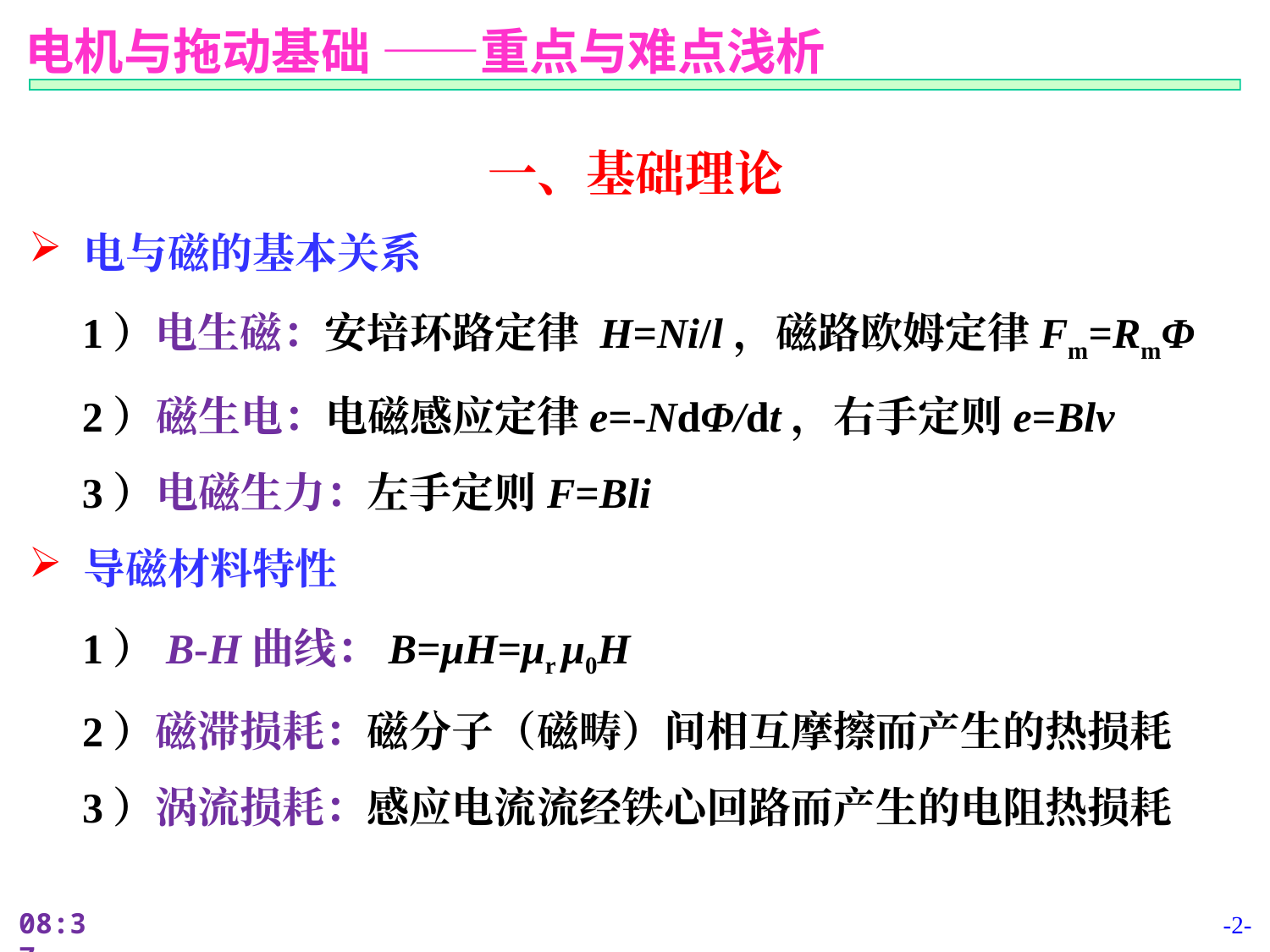

一、基础理论
 电与磁的基本关系
     1）电生磁：安培环路定律 H=Ni/l，磁路欧姆定律Fm=RmΦ
     2）磁生电：电磁感应定律e=-NdΦ/dt，右手定则e=Blv
     3）电磁生力：左手定则F=Bli
 导磁材料特性
     1）B-H曲线：B=μH=μr μ0H
     2）磁滞损耗：磁分子（磁畴）间相互摩擦而产生的热损耗
     3）涡流损耗：感应电流流经铁心回路而产生的电阻热损耗

-2-